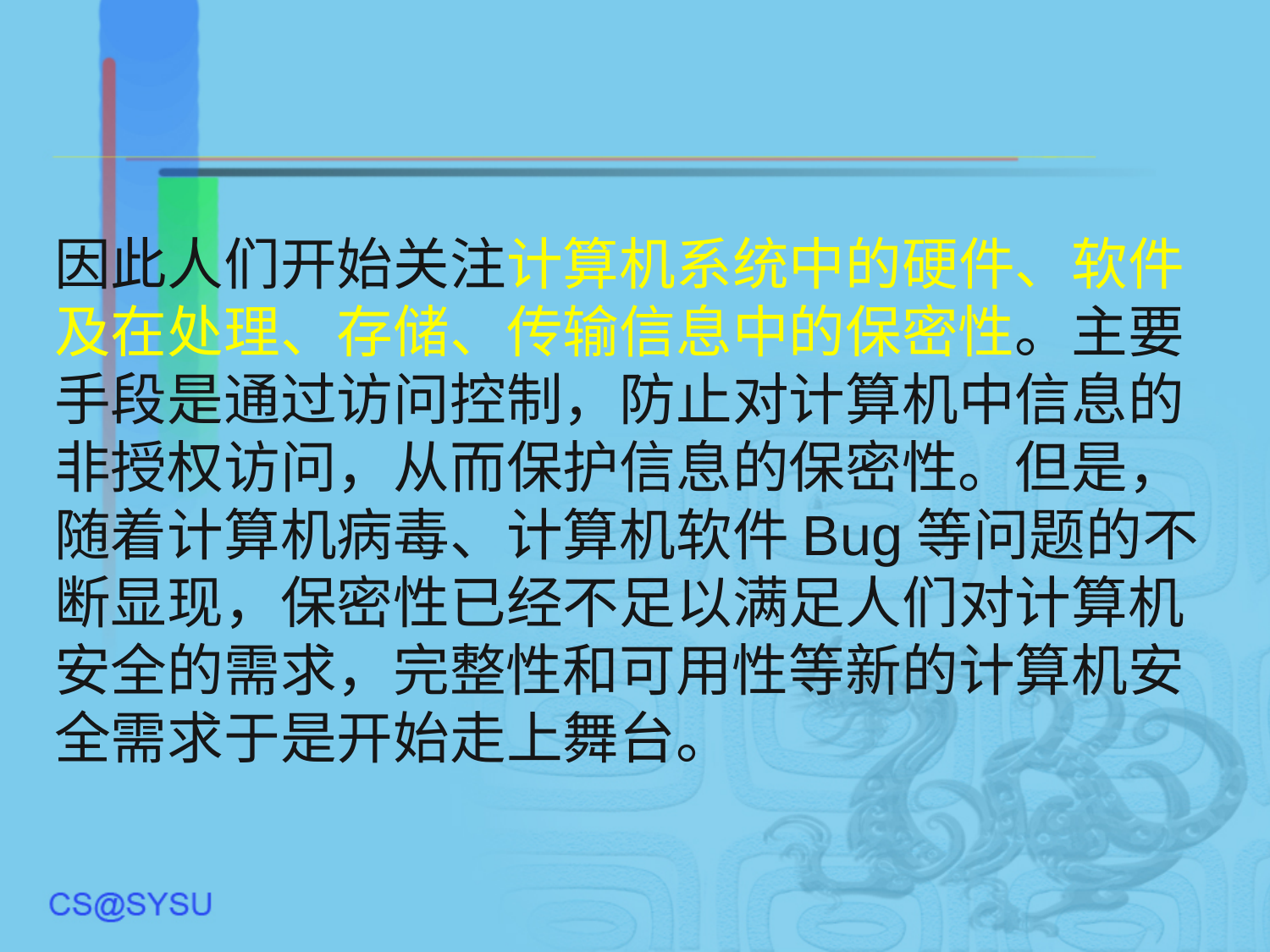

因此人们开始关注计算机系统中的硬件、软件及在处理、存储、传输信息中的保密性。主要手段是通过访问控制，防止对计算机中信息的非授权访问，从而保护信息的保密性。但是，随着计算机病毒、计算机软件Bug等问题的不断显现，保密性已经不足以满足人们对计算机安全的需求，完整性和可用性等新的计算机安全需求于是开始走上舞台。